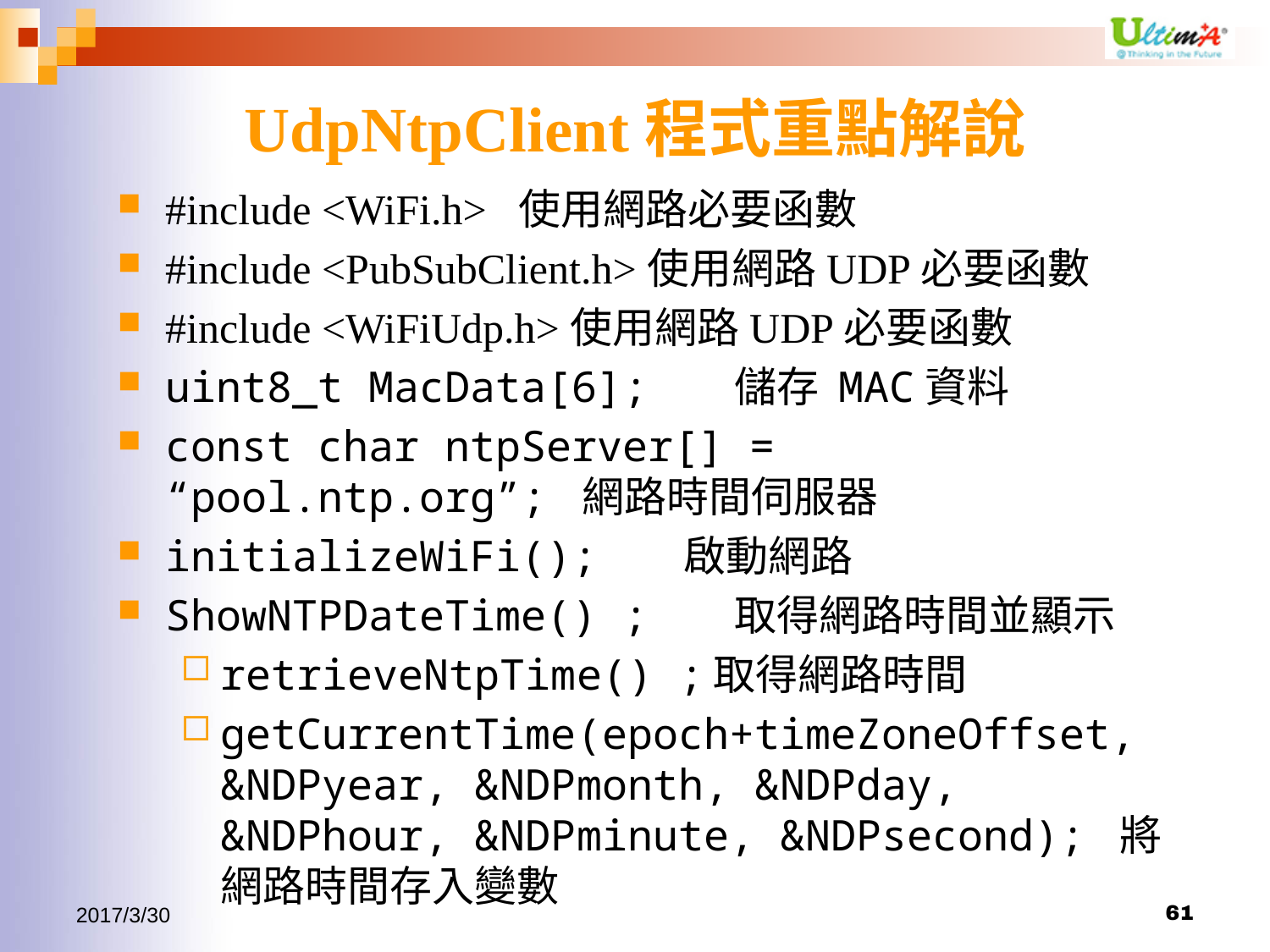

# UdpNtpClient程式重點解說
#include <WiFi.h>  使用網路必要函數
#include <PubSubClient.h>使用網路UDP必要函數
#include <WiFiUdp.h>使用網路UDP必要函數
uint8_t MacData[6];   儲存 MAC資料
const char ntpServer[] = “pool.ntp.org”; 網路時間伺服器
initializeWiFi();   啟動網路
ShowNTPDateTime() ;   取得網路時間並顯示
retrieveNtpTime() ;取得網路時間
getCurrentTime(epoch+timeZoneOffset, &NDPyear, &NDPmonth, &NDPday, &NDPhour, &NDPminute, &NDPsecond); 將網路時間存入變數
2017/3/30
61